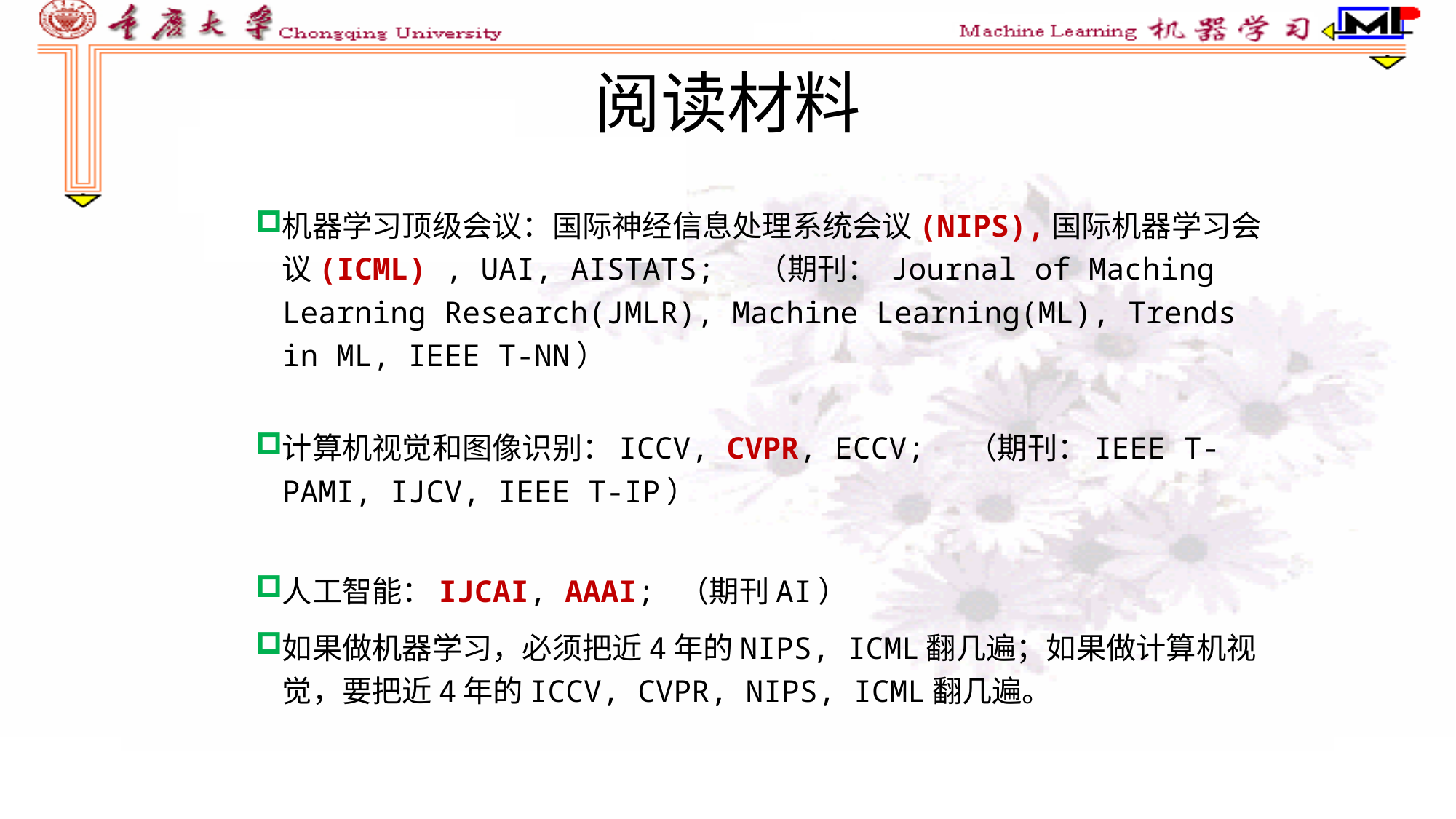

# 阅读材料
机器学习顶级会议：国际神经信息处理系统会议(NIPS),国际机器学习会议(ICML) , UAI, AISTATS;  （期刊： Journal of Maching Learning Research(JMLR), Machine Learning(ML), Trends in ML, IEEE T-NN）
计算机视觉和图像识别：ICCV, CVPR, ECCV;  （期刊：IEEE T-PAMI, IJCV, IEEE T-IP）
人工智能：IJCAI, AAAI; （期刊AI）
如果做机器学习，必须把近4年的NIPS, ICML翻几遍；如果做计算机视觉，要把近4年的ICCV, CVPR, NIPS, ICML翻几遍。